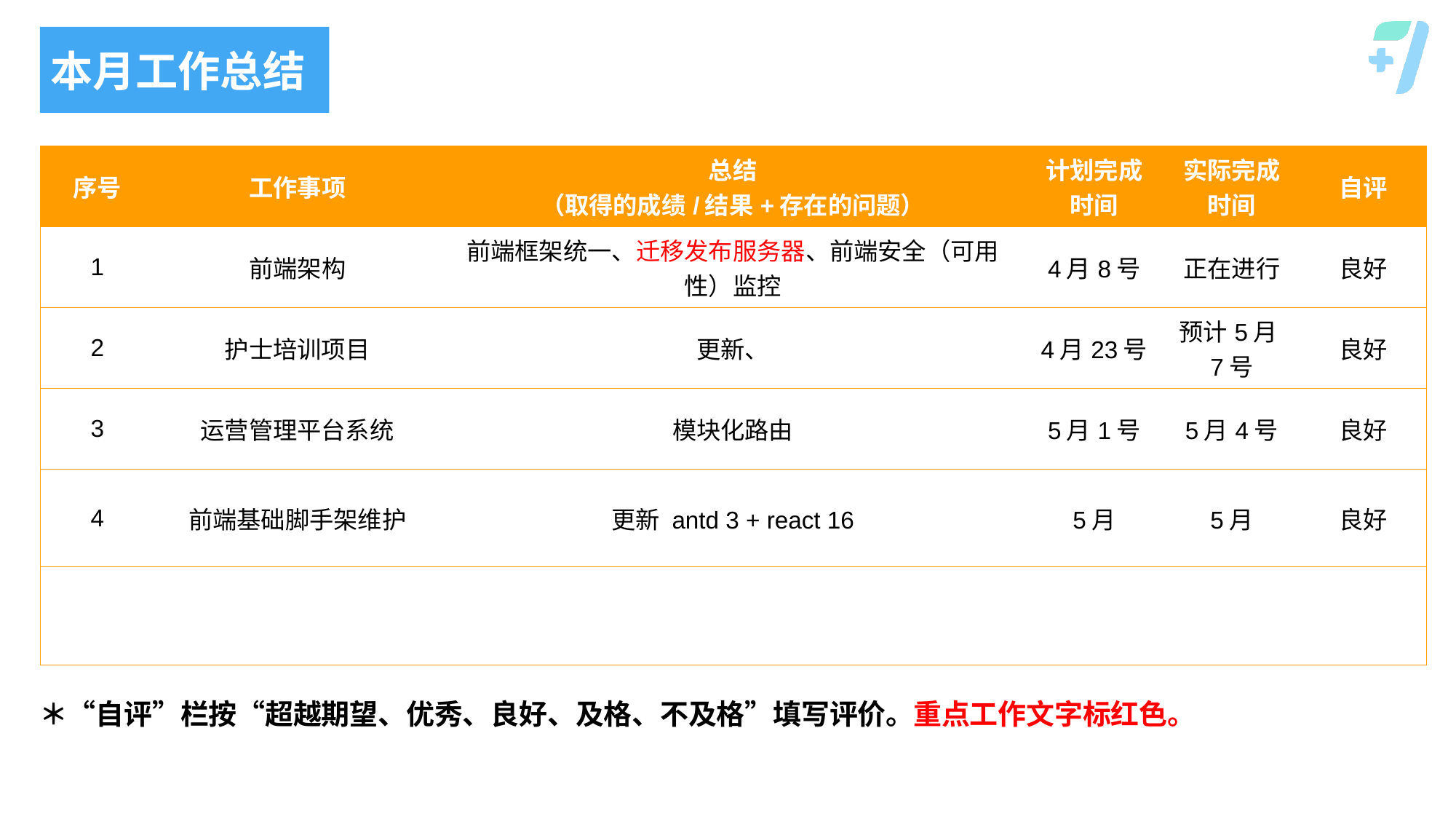

2
本月工作总结

| 序号 | 工作事项 | 总结 （取得的成绩/结果+存在的问题） | 计划完成时间 | 实际完成时间 | 自评 |
| --- | --- | --- | --- | --- | --- |
| 1 | 前端架构 | 前端框架统一、迁移发布服务器、前端安全（可用性）监控 | 4月8号 | 正在进行 | 良好 |
| 2 | 护士培训项目 | 更新、 | 4月23号 | 预计5月7号 | 良好 |
| 3 | 运营管理平台系统 | 模块化路由 | 5月1号 | 5月4号 | 良好 |
| 4 | 前端基础脚手架维护 | 更新 antd 3 + react 16 | 5月 | 5月 | 良好 |
|  |  |  |  |  |  |
＊“自评”栏按“超越期望、优秀、良好、及格、不及格”填写评价。重点工作文字标红色。